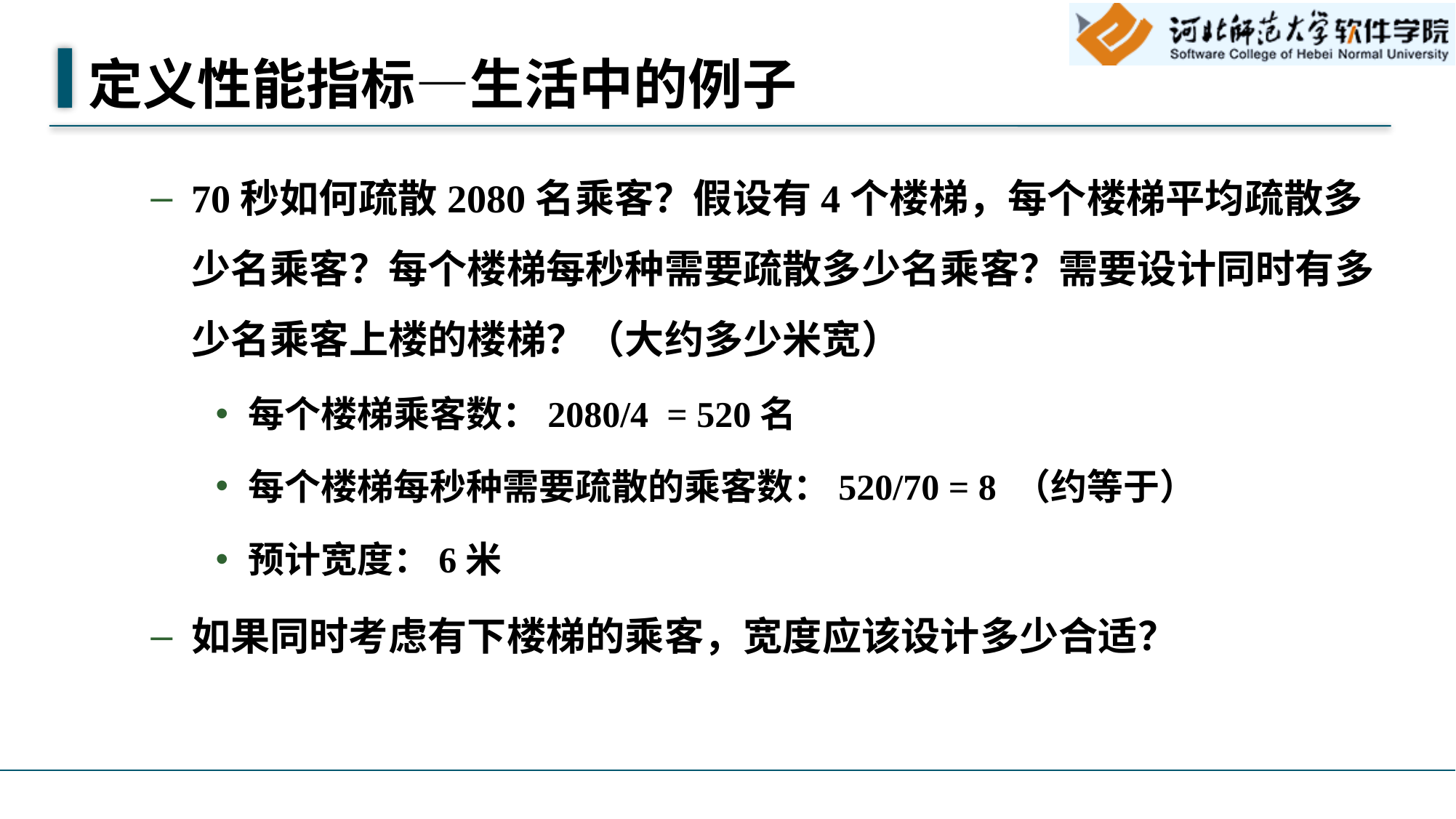

# 定义性能指标—生活中的例子
70秒如何疏散2080名乘客？假设有4个楼梯，每个楼梯平均疏散多少名乘客？每个楼梯每秒种需要疏散多少名乘客？需要设计同时有多少名乘客上楼的楼梯？（大约多少米宽）
每个楼梯乘客数：2080/4  = 520名
每个楼梯每秒种需要疏散的乘客数：520/70 = 8 （约等于）
预计宽度：6米
如果同时考虑有下楼梯的乘客，宽度应该设计多少合适？